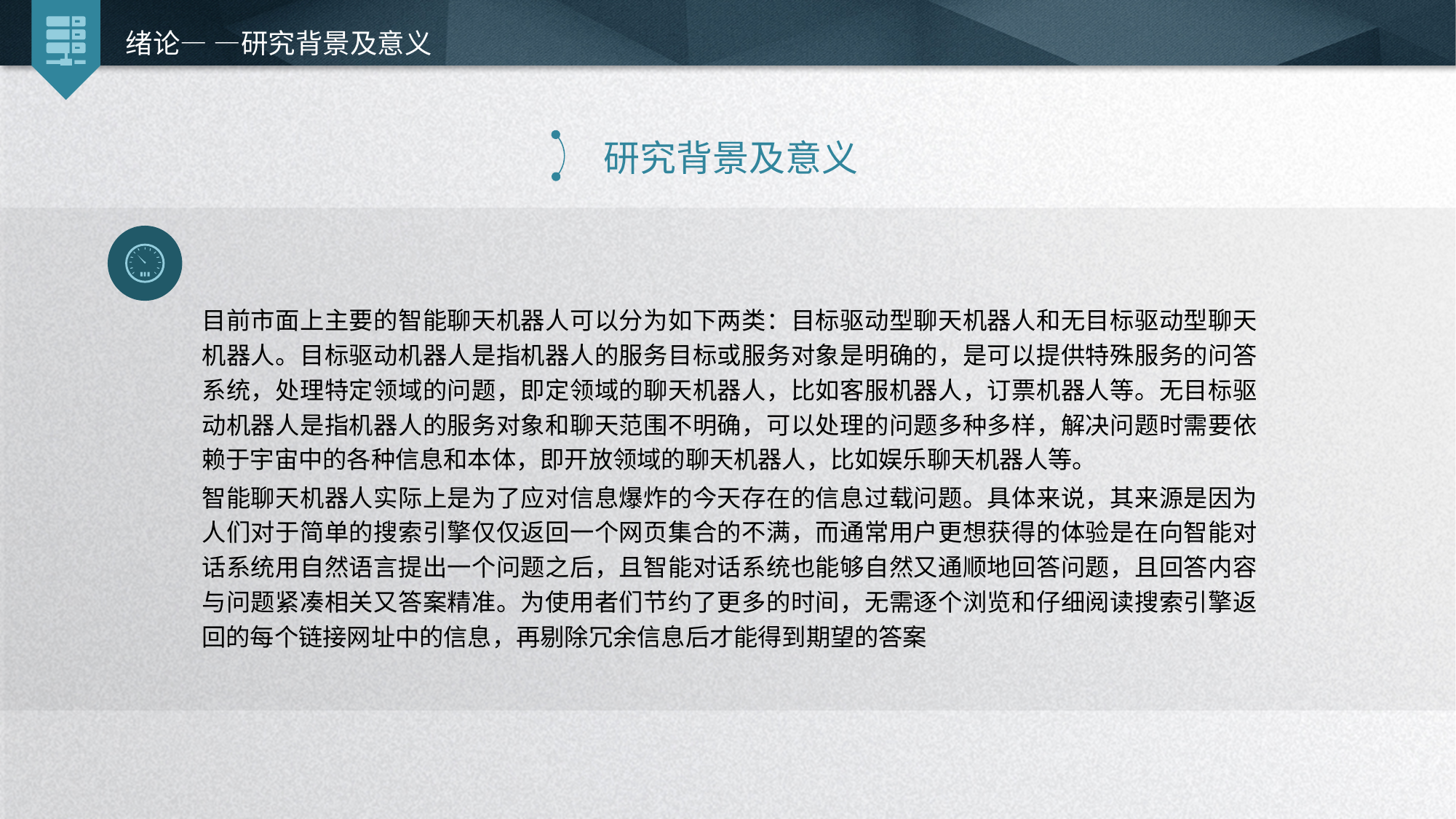

绪论— —研究背景及意义

研究背景及意义

目前市面上主要的智能聊天机器人可以分为如下两类：目标驱动型聊天机器人和无目标驱动型聊天机器人。目标驱动机器人是指机器人的服务目标或服务对象是明确的，是可以提供特殊服务的问答系统，处理特定领域的问题，即定领域的聊天机器人，比如客服机器人，订票机器人等。无目标驱动机器人是指机器人的服务对象和聊天范围不明确，可以处理的问题多种多样，解决问题时需要依赖于宇宙中的各种信息和本体，即开放领域的聊天机器人，比如娱乐聊天机器人等。
智能聊天机器人实际上是为了应对信息爆炸的今天存在的信息过载问题。具体来说，其来源是因为人们对于简单的搜索引擎仅仅返回一个网页集合的不满，而通常用户更想获得的体验是在向智能对话系统用自然语言提出一个问题之后，且智能对话系统也能够自然又通顺地回答问题，且回答内容与问题紧凑相关又答案精准。为使用者们节约了更多的时间，无需逐个浏览和仔细阅读搜索引擎返回的每个链接网址中的信息，再剔除冗余信息后才能得到期望的答案
延时符